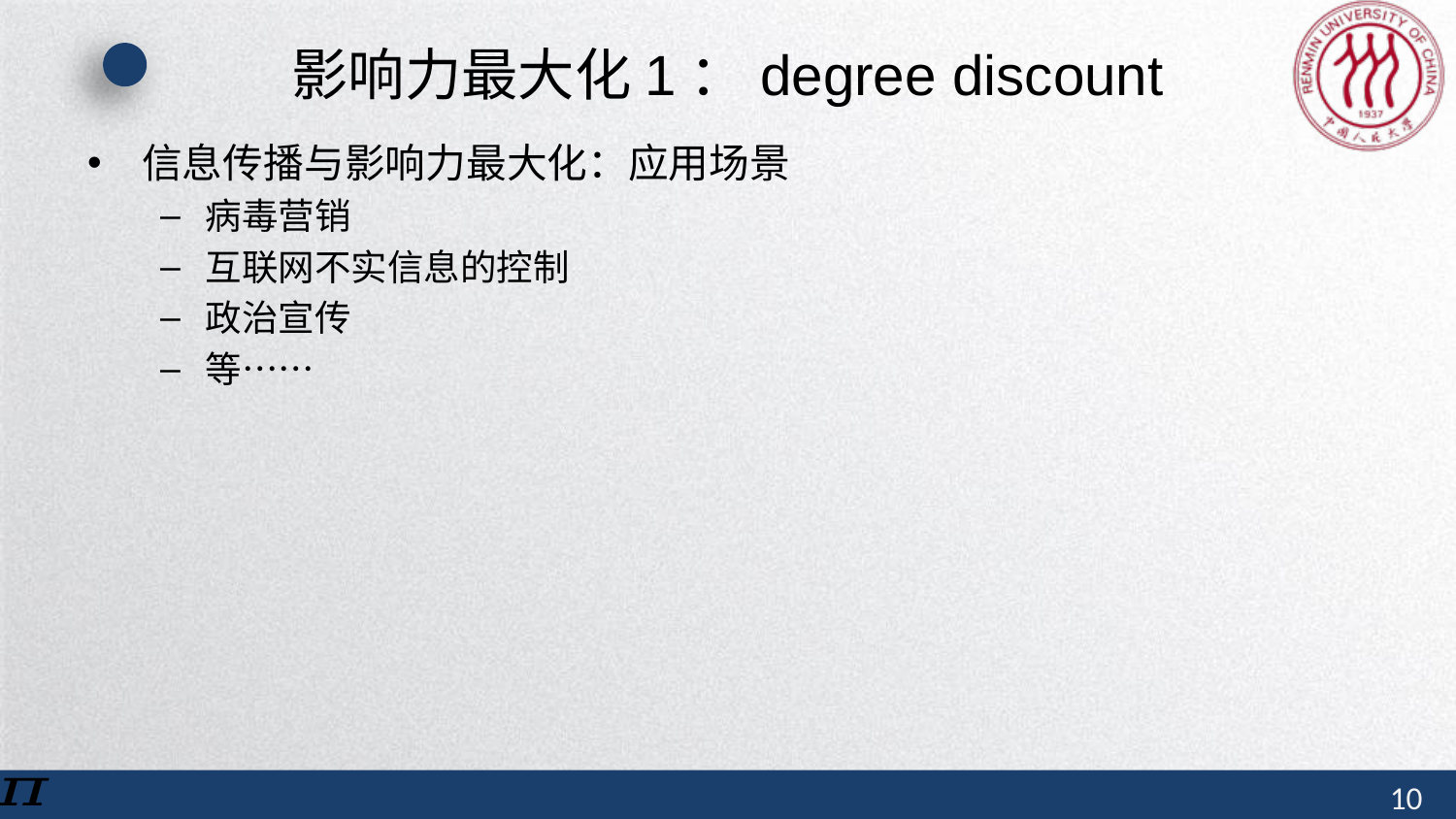

# 影响力最大化1：degree discount
信息传播与影响力最大化：应用场景
病毒营销
互联网不实信息的控制
政治宣传
等……